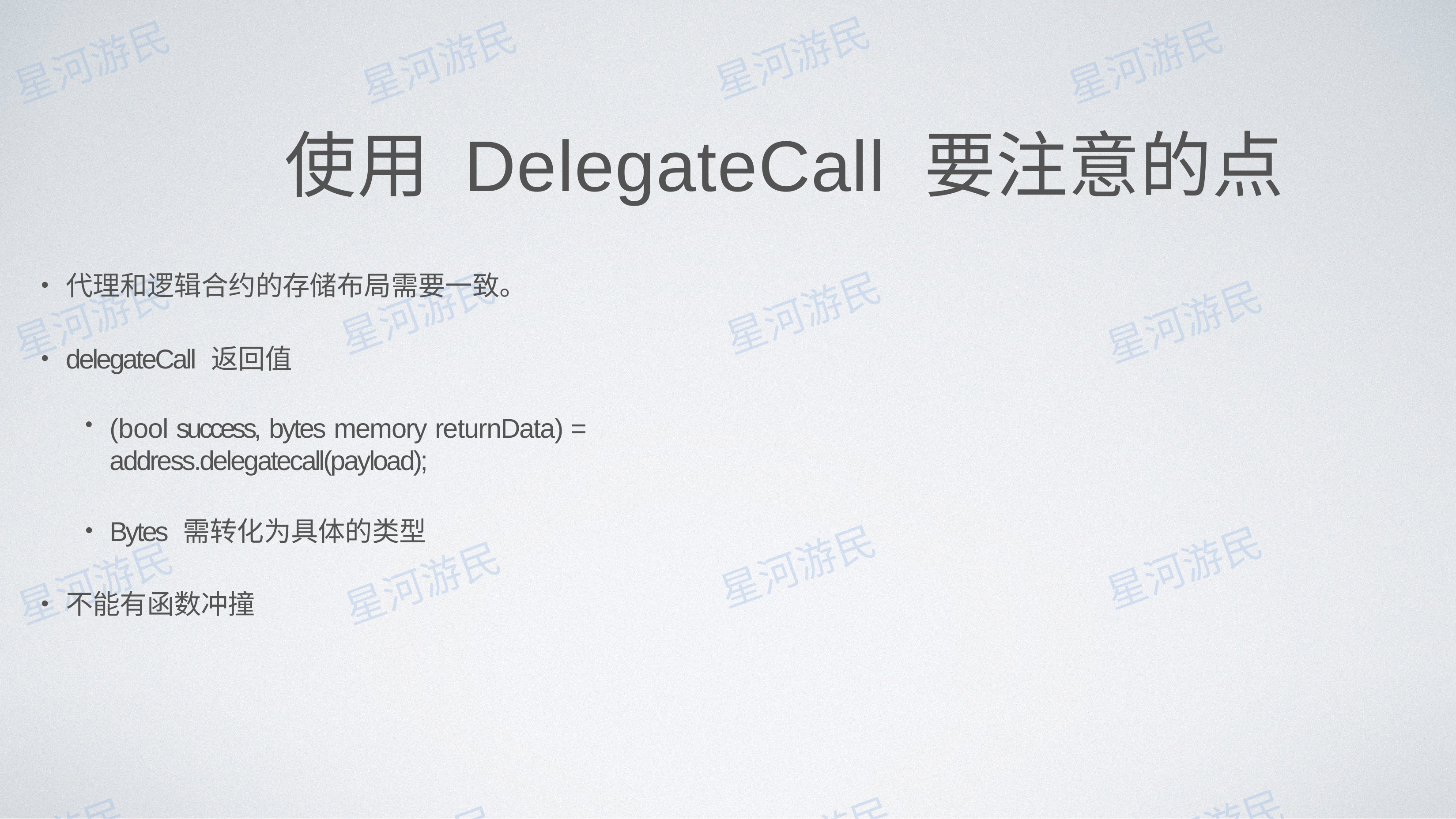

# 使⽤ DelegateCall 要注意的点
代理和逻辑合约的存储布局需要⼀致。
delegateCall 返回值
(bool success, bytes memory returnData) = address.delegatecall(payload);

Bytes 需转化为具体的类型
不能有函数冲撞